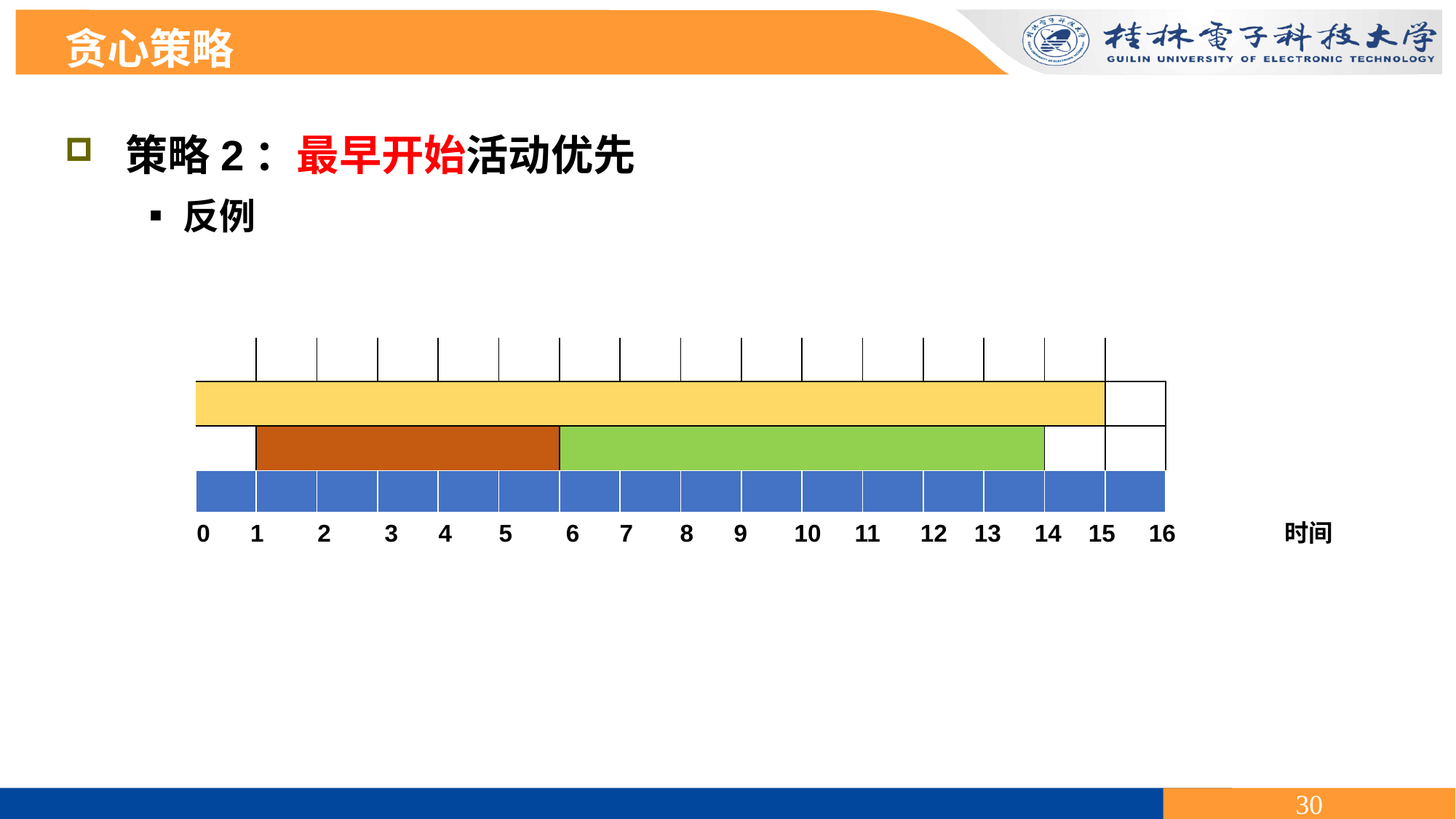

贪心策略
 策略2：最早开始活动优先
▪反例
|  |  |  |  |  |  |  |  |  |  |  |  |  |  |  |  |
| --- | --- | --- | --- | --- | --- | --- | --- | --- | --- | --- | --- | --- | --- | --- | --- |
|  |  |  |  |  |  |  |  |  |  |  |  |  |  |  |  |
|  |  |  |  |  |  |  |  |  |  |  |  |  |  |  |  |
|  |  |  |  |  |  |  |  |  |  |  |  |  |  |  |  |
| --- | --- | --- | --- | --- | --- | --- | --- | --- | --- | --- | --- | --- | --- | --- | --- |
0      1        2        3      4       5        6      7       8      9       10     11      12    13     14    15     16               时间